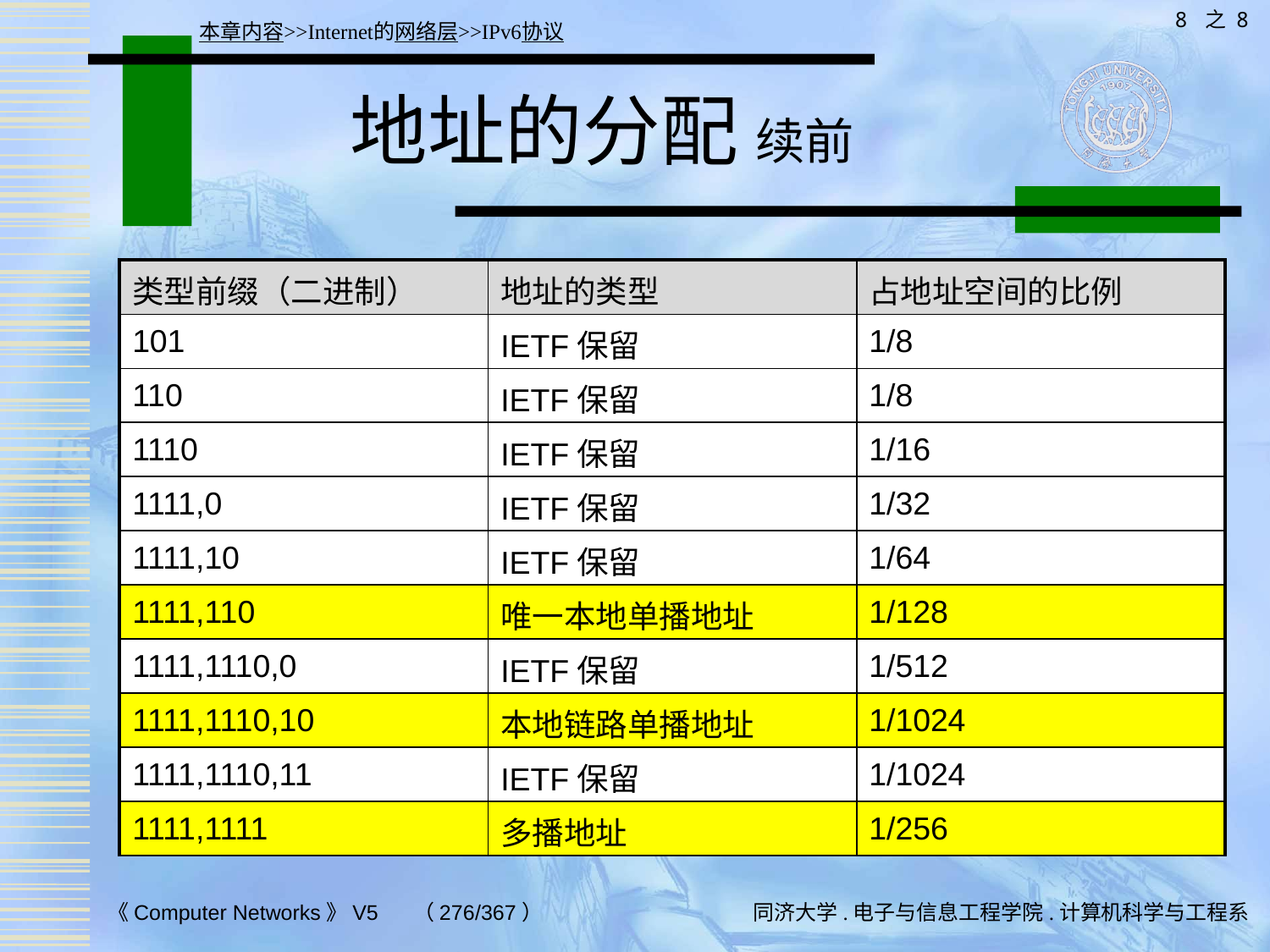

8 之 8
本章内容>>Internet的网络层>>IPv6协议
# 地址的分配 续前
| 类型前缀（二进制） | 地址的类型 | 占地址空间的比例 |
| --- | --- | --- |
| 101 | IETF保留 | 1/8 |
| 110 | IETF保留 | 1/8 |
| 1110 | IETF保留 | 1/16 |
| 1111,0 | IETF保留 | 1/32 |
| 1111,10 | IETF保留 | 1/64 |
| 1111,110 | 唯一本地单播地址 | 1/128 |
| 1111,1110,0 | IETF保留 | 1/512 |
| 1111,1110,10 | 本地链路单播地址 | 1/1024 |
| 1111,1110,11 | IETF保留 | 1/1024 |
| 1111,1111 | 多播地址 | 1/256 |